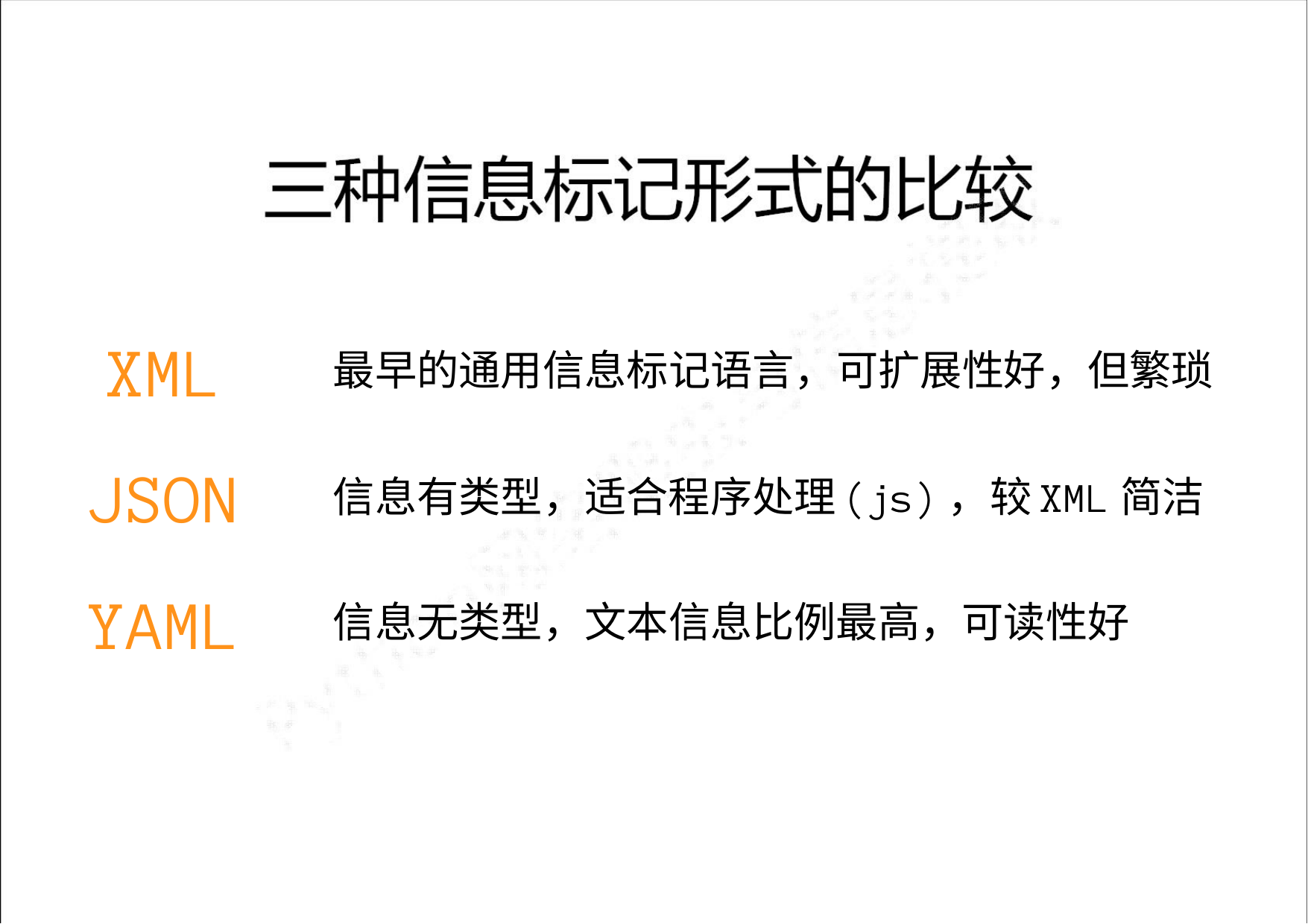

XML
JSON
YAML
最早的通用信息标记语言，可扩展性好，但繁琐
信息有类型，适合程序处理(js)，较XML简洁
信息无类型，文本信息比例最高，可读性好